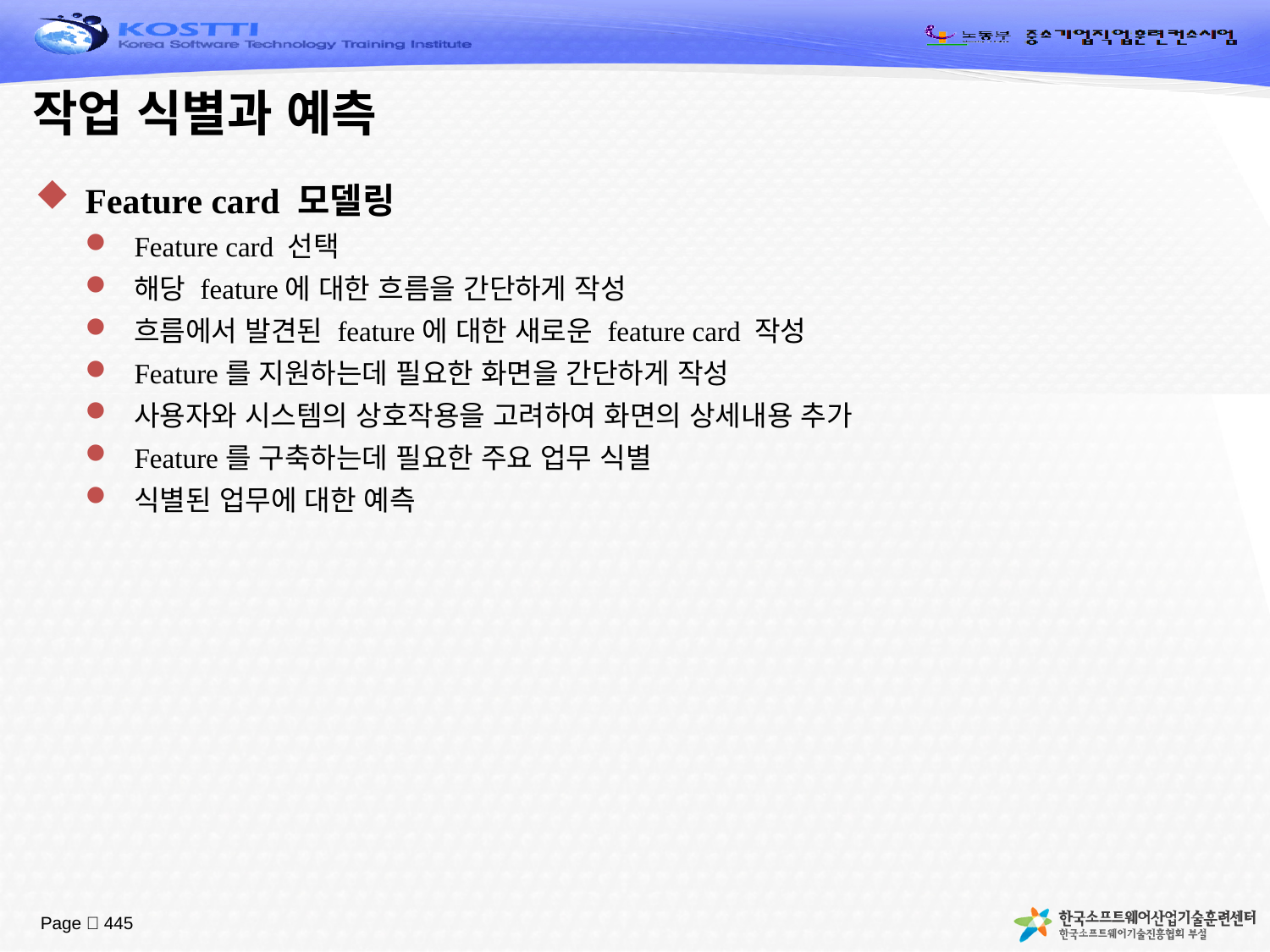

# 작업 식별과 예측
Feature card 모델링
Feature card 선택
해당 feature에 대한 흐름을 간단하게 작성
흐름에서 발견된 feature에 대한 새로운 feature card 작성
Feature를 지원하는데 필요한 화면을 간단하게 작성
사용자와 시스템의 상호작용을 고려하여 화면의 상세내용 추가
Feature를 구축하는데 필요한 주요 업무 식별
식별된 업무에 대한 예측